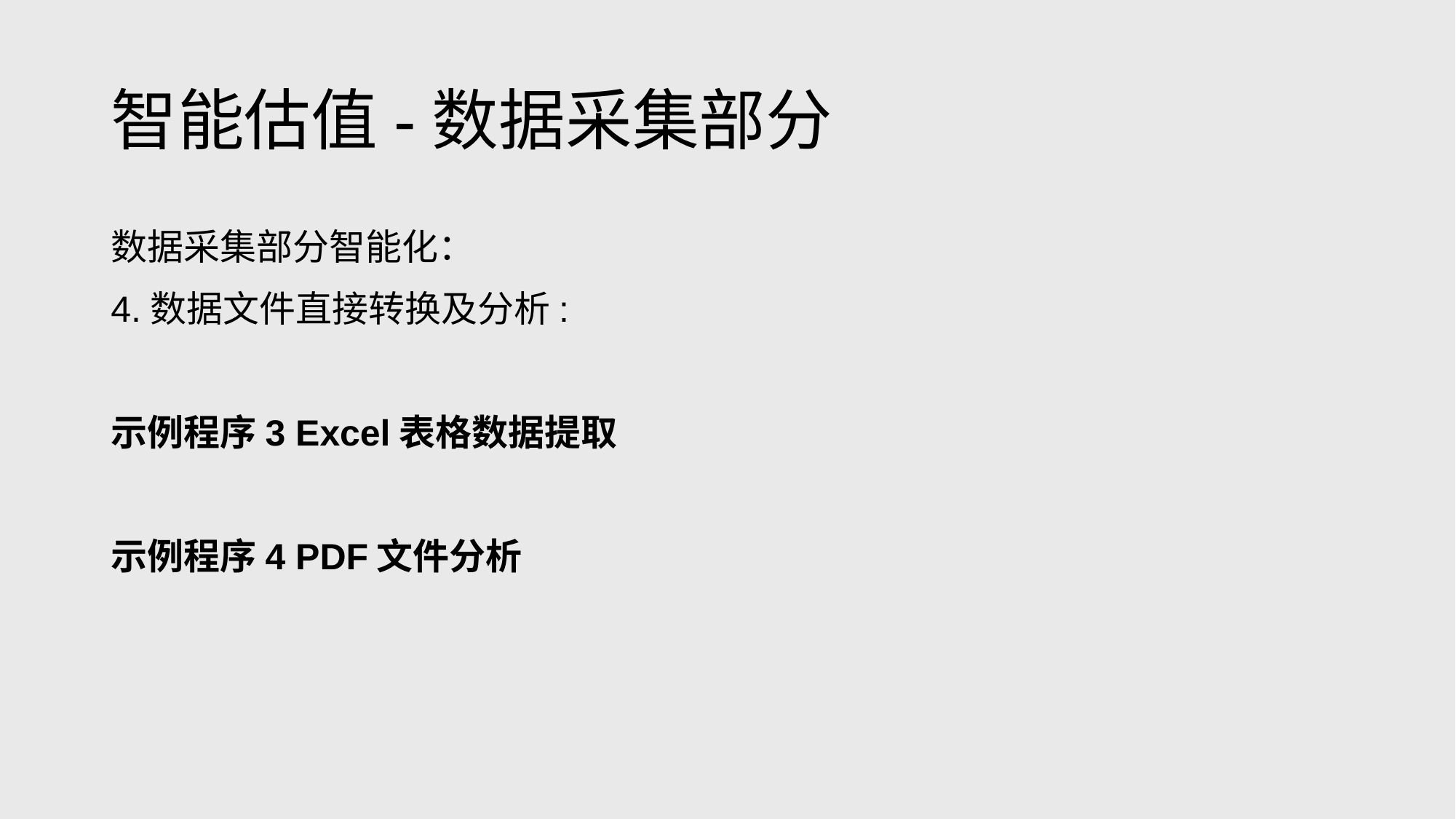

# 智能估值-数据采集部分
数据采集部分智能化：
4.数据文件直接转换及分析:

示例程序3 Excel表格数据提取

示例程序4 PDF文件分析